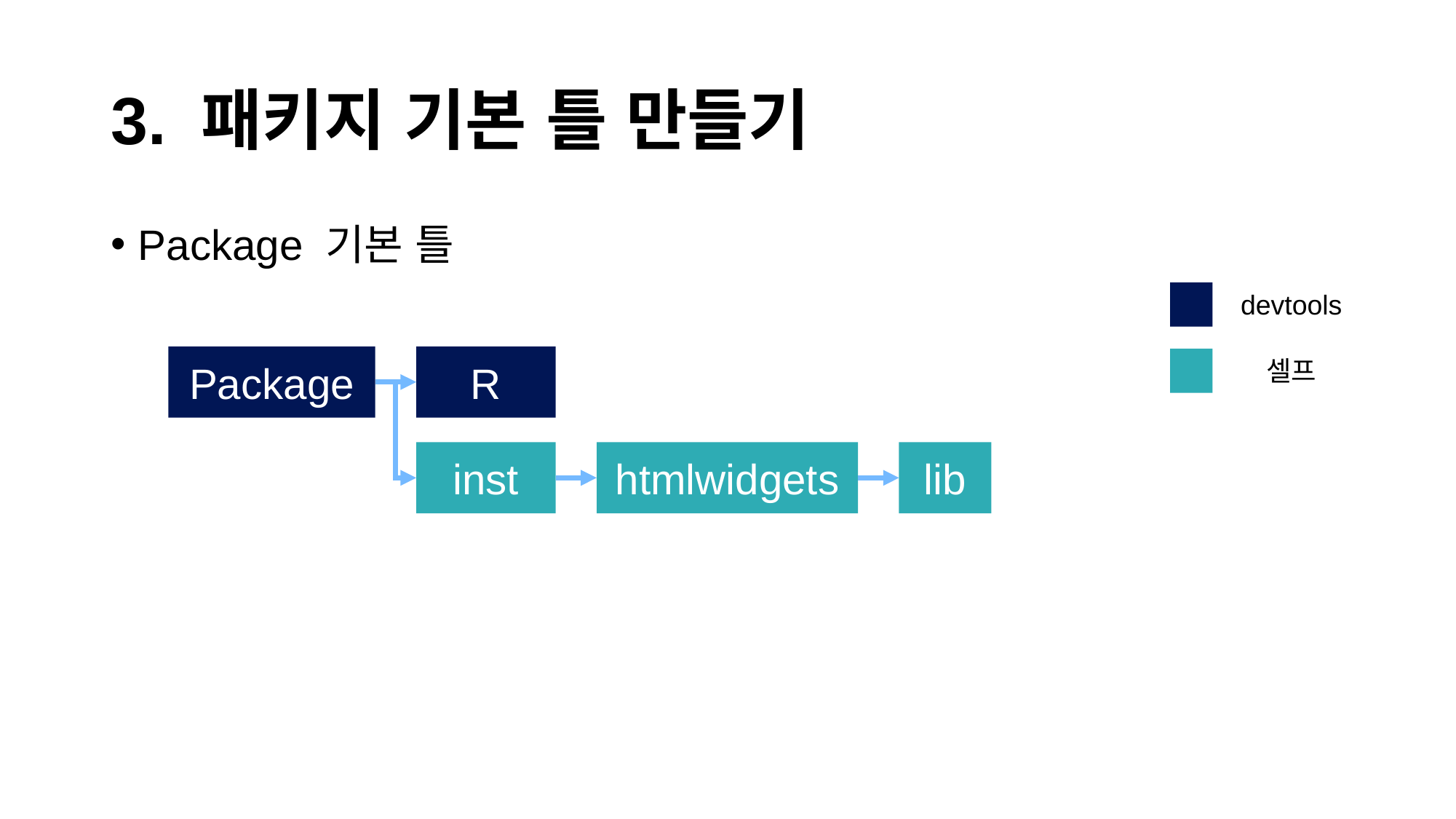

# 3. 패키지 기본 틀 만들기
Package 기본 틀

devtools

셀프
Package
R
inst
htmlwidgets
lib